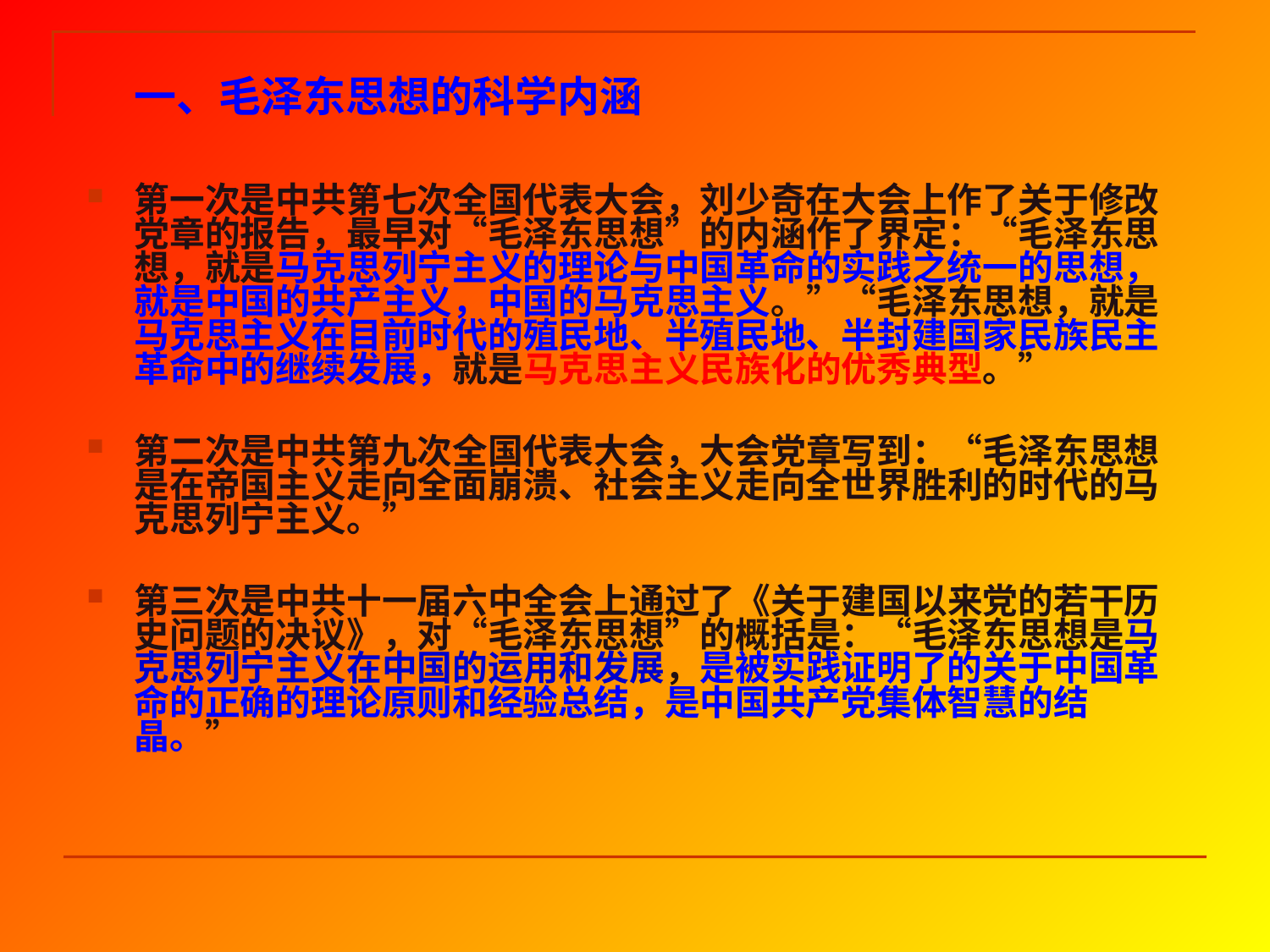

# 一、毛泽东思想的科学内涵
第一次是中共第七次全国代表大会，刘少奇在大会上作了关于修改党章的报告，最早对“毛泽东思想”的内涵作了界定：“毛泽东思想，就是马克思列宁主义的理论与中国革命的实践之统一的思想，就是中国的共产主义，中国的马克思主义。”“毛泽东思想，就是马克思主义在目前时代的殖民地、半殖民地、半封建国家民族民主革命中的继续发展，就是马克思主义民族化的优秀典型。”

第二次是中共第九次全国代表大会，大会党章写到：“毛泽东思想是在帝国主义走向全面崩溃、社会主义走向全世界胜利的时代的马克思列宁主义。”

第三次是中共十一届六中全会上通过了《关于建国以来党的若干历史问题的决议》，对“毛泽东思想”的概括是：“毛泽东思想是马克思列宁主义在中国的运用和发展，是被实践证明了的关于中国革命的正确的理论原则和经验总结，是中国共产党集体智慧的结晶。”